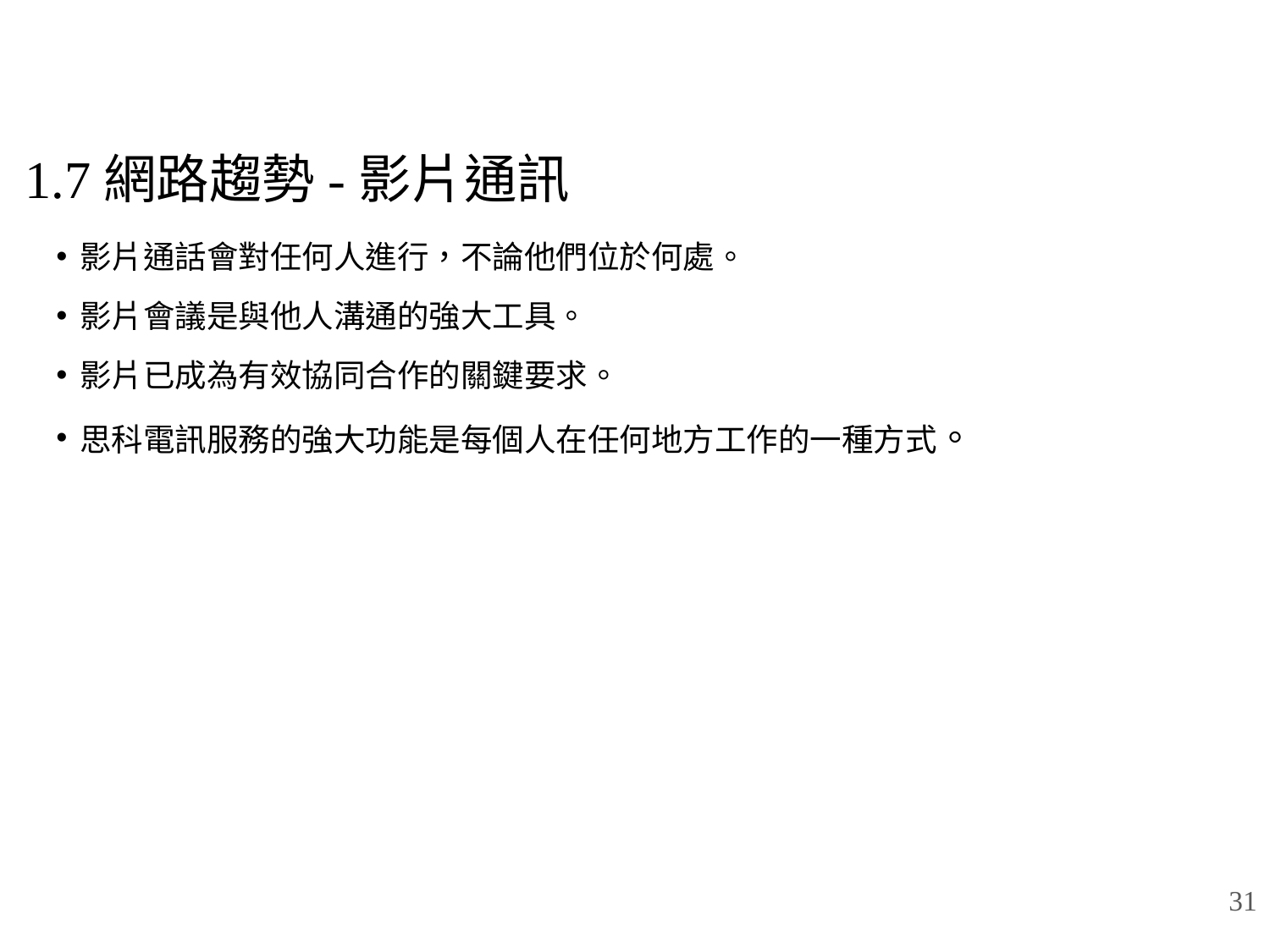

# 1.7網路趨勢-影片通訊
影片通話會對任何人進行，不論他們位於何處。
影片會議是與他人溝通的強大工具。
影片已成為有效協同合作的關鍵要求。
思科電訊服務的強大功能是每個人在任何地方工作的一種方式。

31